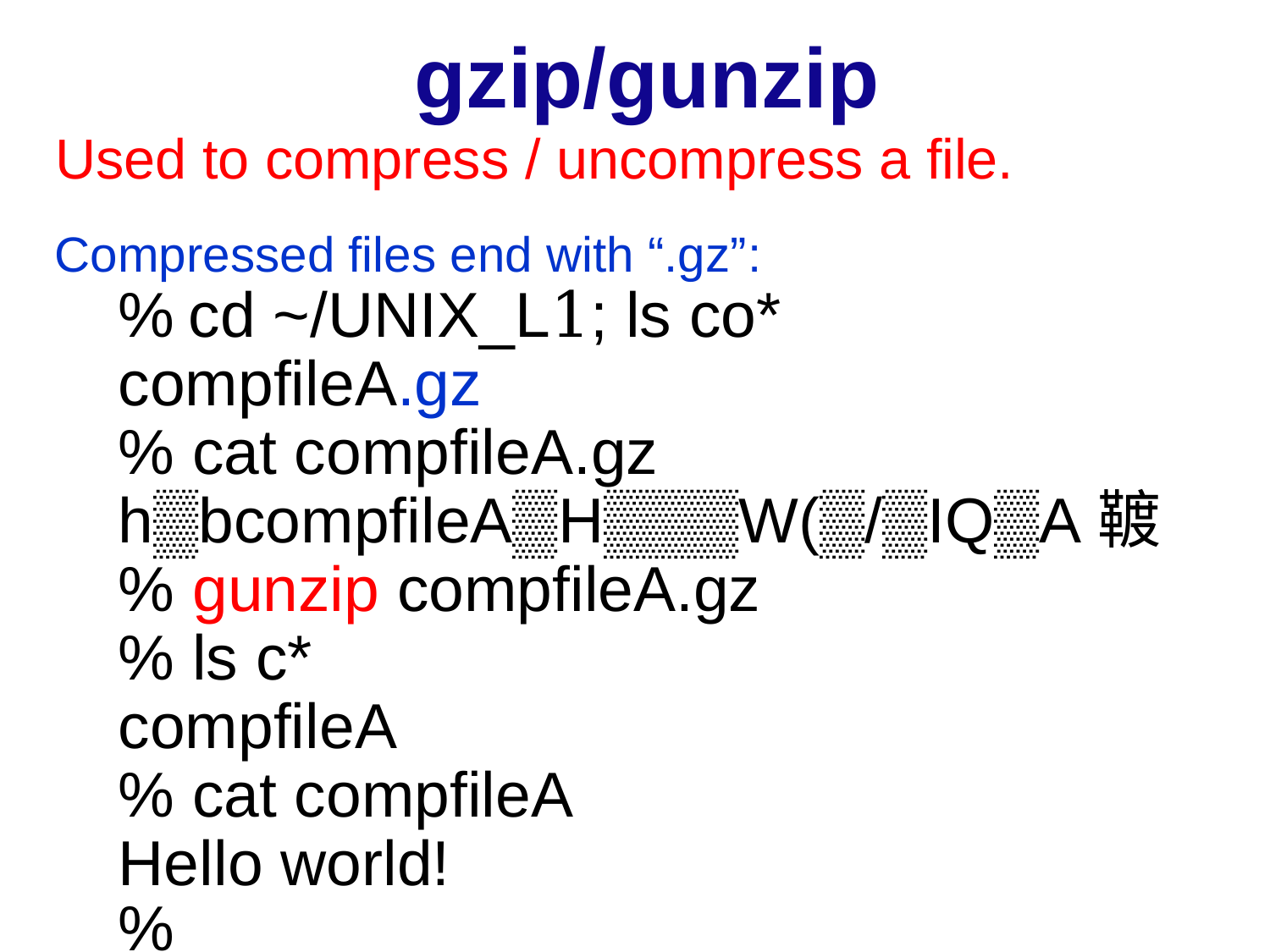

gzip/gunzip
Used to compress / uncompress a file.

Compressed files end with “.gz”:
% cd ~/UNIX_L1; ls co*
compfileA.gz
% cat compfileA.gz
h▒bcompfileA▒H▒▒▒W(▒/▒IQ▒A䩲
% gunzip compfileA.gz
% ls c*
compfileA
% cat compfileA
Hello world!

%

%

%
%

%

%